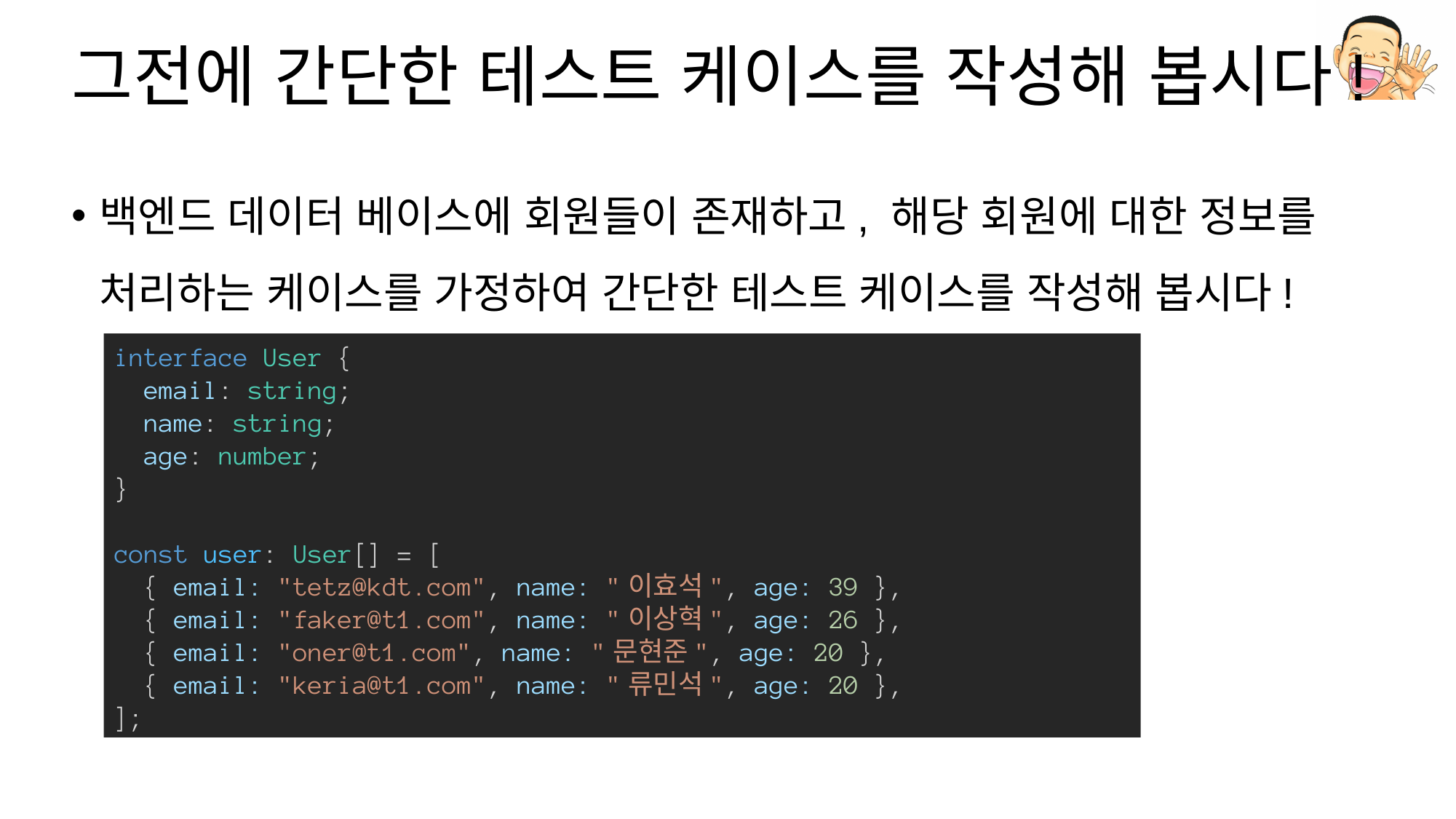

# 그전에 간단한 테스트 케이스를 작성해 봅시다!
백엔드 데이터 베이스에 회원들이 존재하고, 해당 회원에 대한 정보를 처리하는 케이스를 가정하여 간단한 테스트 케이스를 작성해 봅시다!
interface User {
  email: string;
  name: string;
  age: number;
}
const user: User[] = [
  { email: "tetz@kdt.com", name: "이효석", age: 39 },
  { email: "faker@t1.com", name: "이상혁", age: 26 },
  { email: "oner@t1.com", name: "문현준", age: 20 },
  { email: "keria@t1.com", name: "류민석", age: 20 },
];